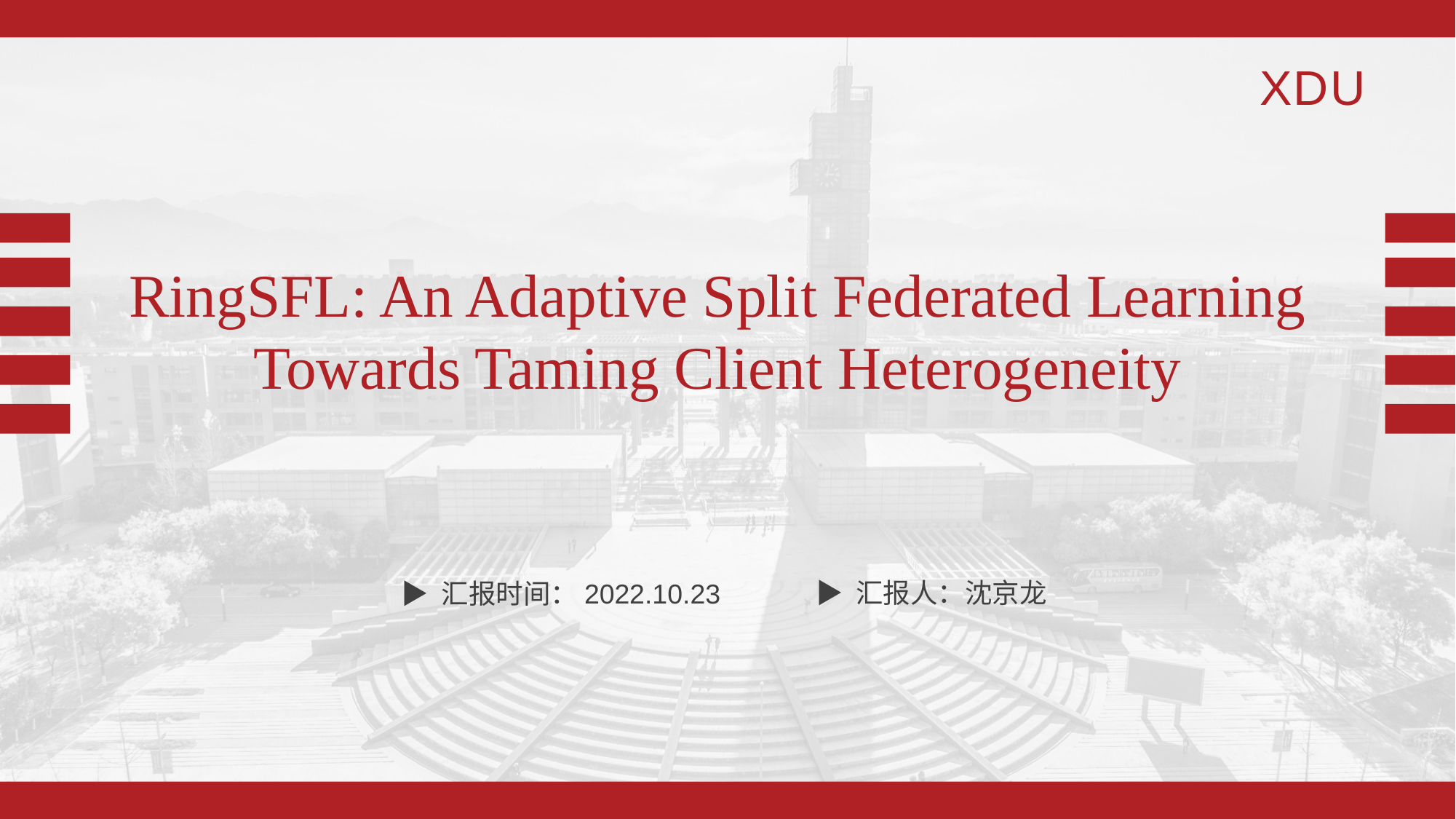

RingSFL: An Adaptive Split Federated Learning
Towards Taming Client Heterogeneity

▶ 汇报人：沈京龙
▶ 汇报时间：2022.10.23